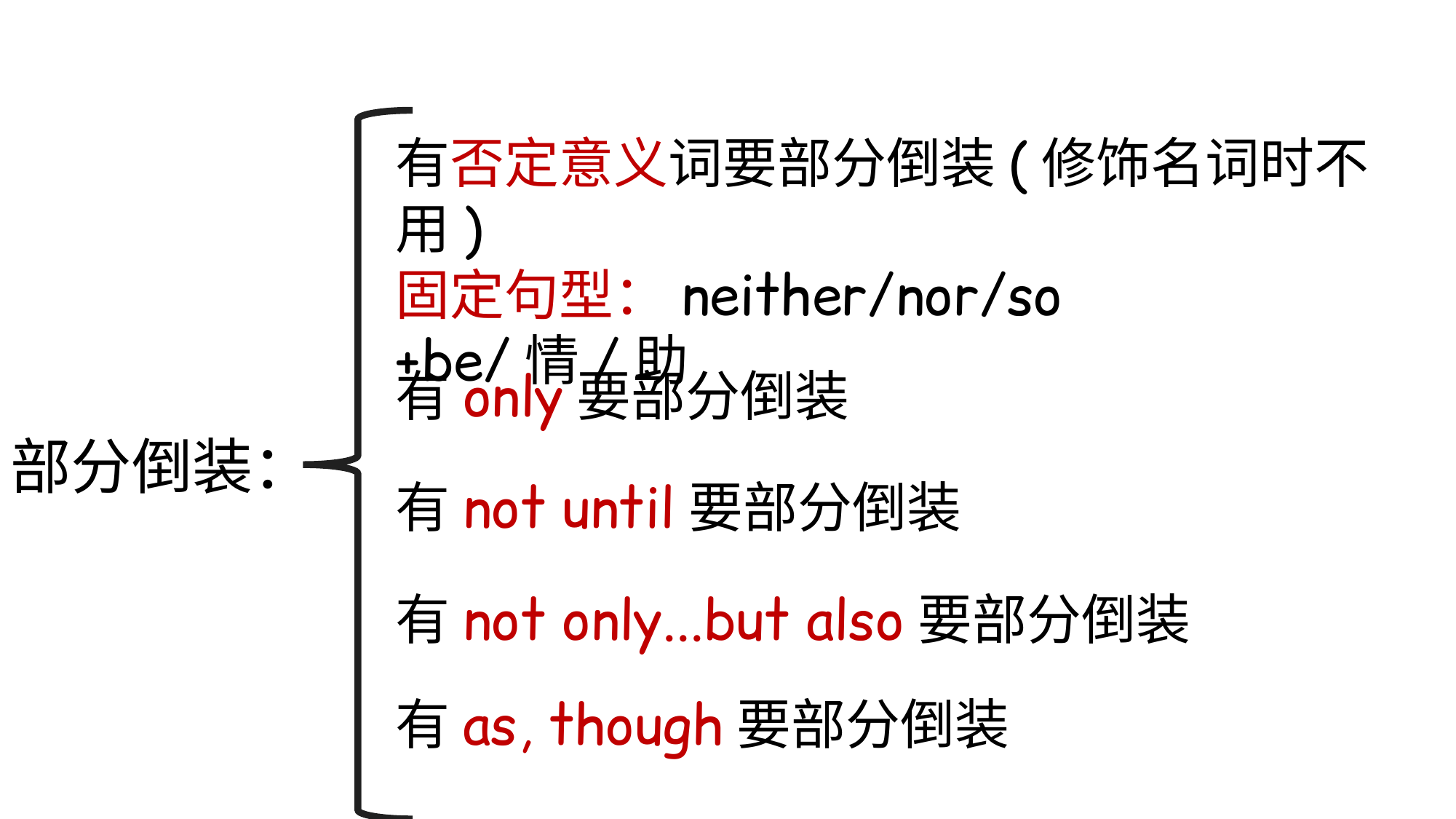

有否定意义词要部分倒装(修饰名词时不用)
固定句型：neither/nor/so +be/情/助
有only要部分倒装
部分倒装：
有not until要部分倒装
有not only...but also要部分倒装
有as, though要部分倒装